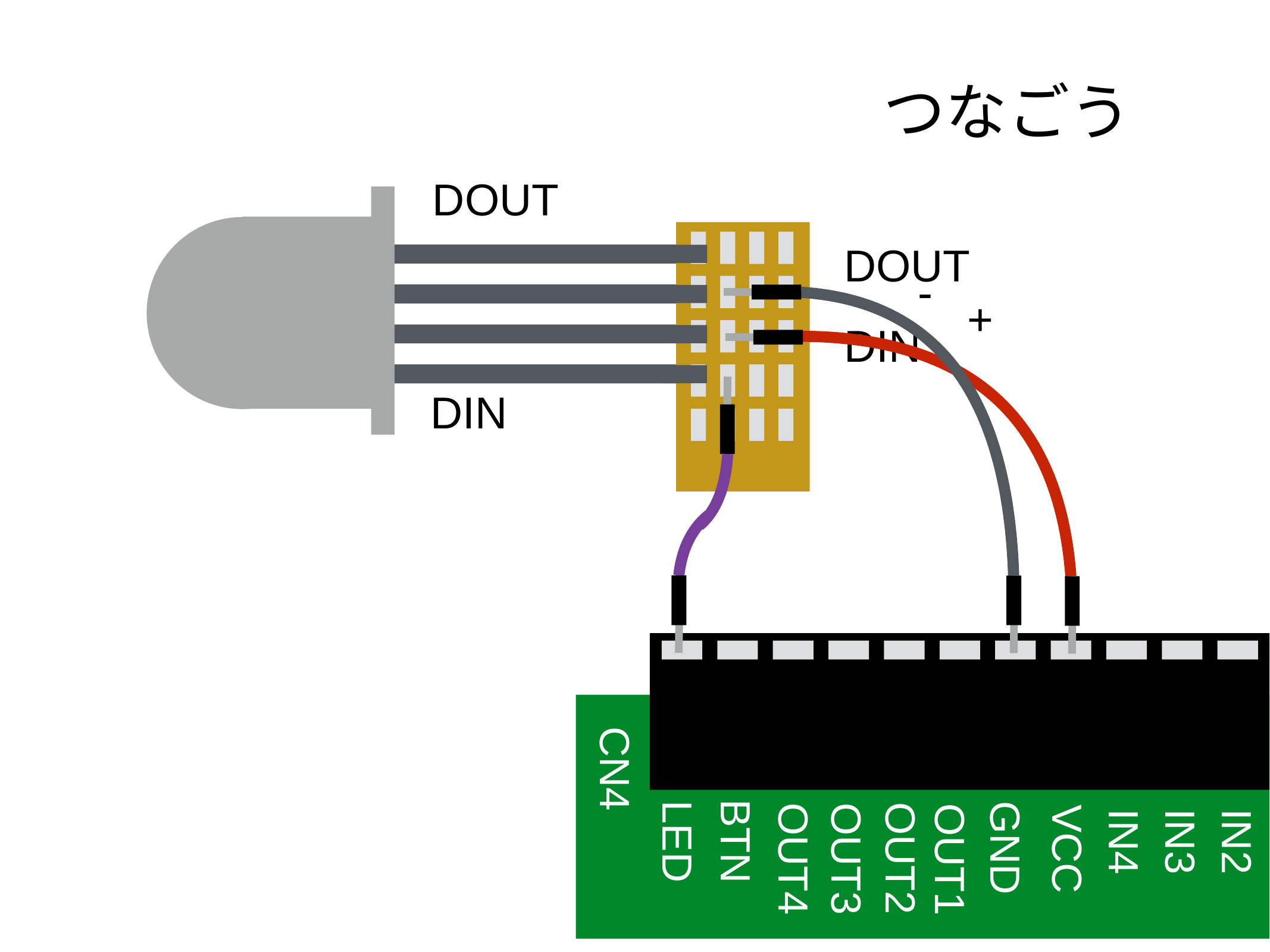

つなごう

DOUT
DOUT
      -
          +
DIN

DIN

CN4
LED
IN4
IN3
IN2
BTN
GND
VCC
OUT2
OUT4
OUT3
OUT1